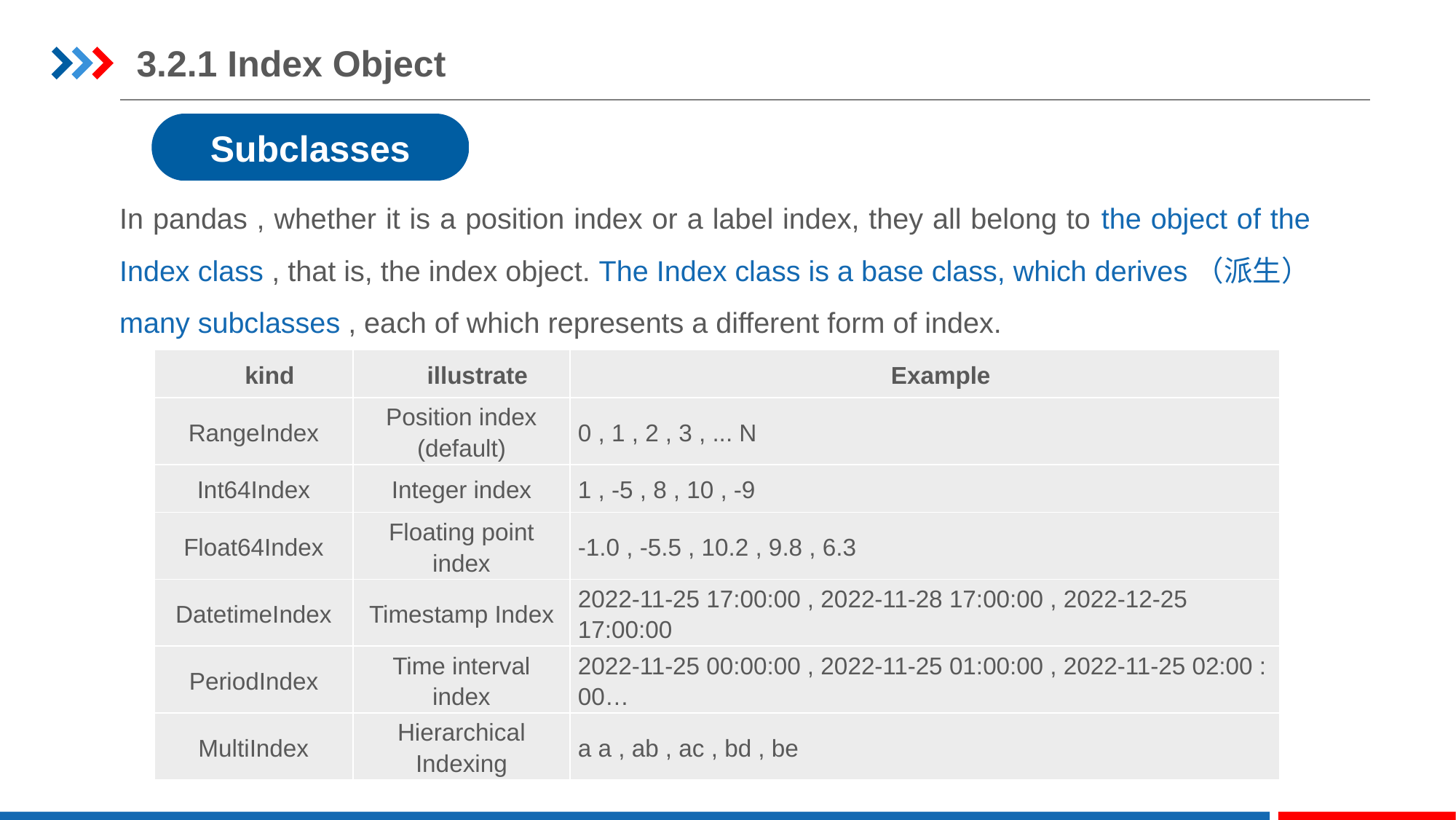

3.2.1 Index Object
Subclasses
In pandas , whether it is a position index or a label index, they all belong to the object of the Index class , that is, the index object. The Index class is a base class, which derives（派生） many subclasses , each of which represents a different form of index.
| kind | illustrate | Example |
| --- | --- | --- |
| RangeIndex | Position index (default) | 0 , 1 , 2 , 3 , ... N |
| Int64Index | Integer index | 1 , -5 , 8 , 10 , -9 |
| Float64Index | Floating point index | -1.0 , -5.5 , 10.2 , 9.8 , 6.3 |
| DatetimeIndex | Timestamp Index | 2022-11-25 17:00:00 , 2022-11-28 17:00:00 , 2022-12-25 17:00:00 |
| PeriodIndex | Time interval index | 2022-11-25 00:00:00 , 2022-11-25 01:00:00 , 2022-11-25 02:00 : 00… |
| MultiIndex | Hierarchical Indexing | a a , ab , ac , bd , be |